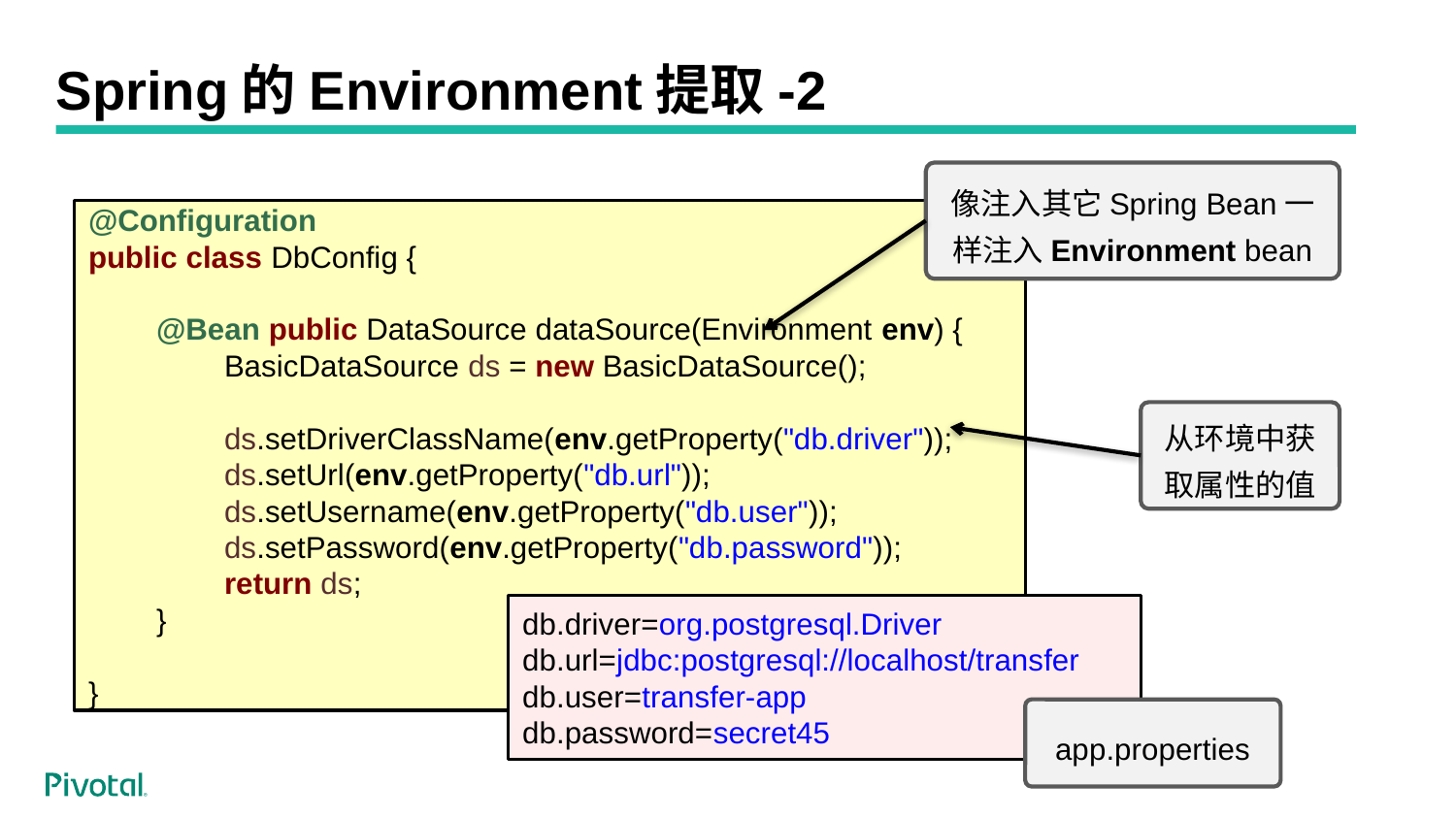

# Spring的Environment提取-2
像注入其它Spring Bean一样注入Environment bean
@Configuration
public class DbConfig {

        @Bean public DataSource dataSource(Environment env) {
                BasicDataSource ds = new BasicDataSource();
                ds.setDriverClassName(env.getProperty("db.driver"));
                ds.setUrl(env.getProperty("db.url"));
                ds.setUsername(env.getProperty("db.user"));
                ds.setPassword(env.getProperty("db.password"));
                return ds;
        }

}
从环境中获取属性的值
db.driver=org.postgresql.Driver
db.url=jdbc:postgresql://localhost/transfer
db.user=transfer-app
db.password=secret45
app.properties